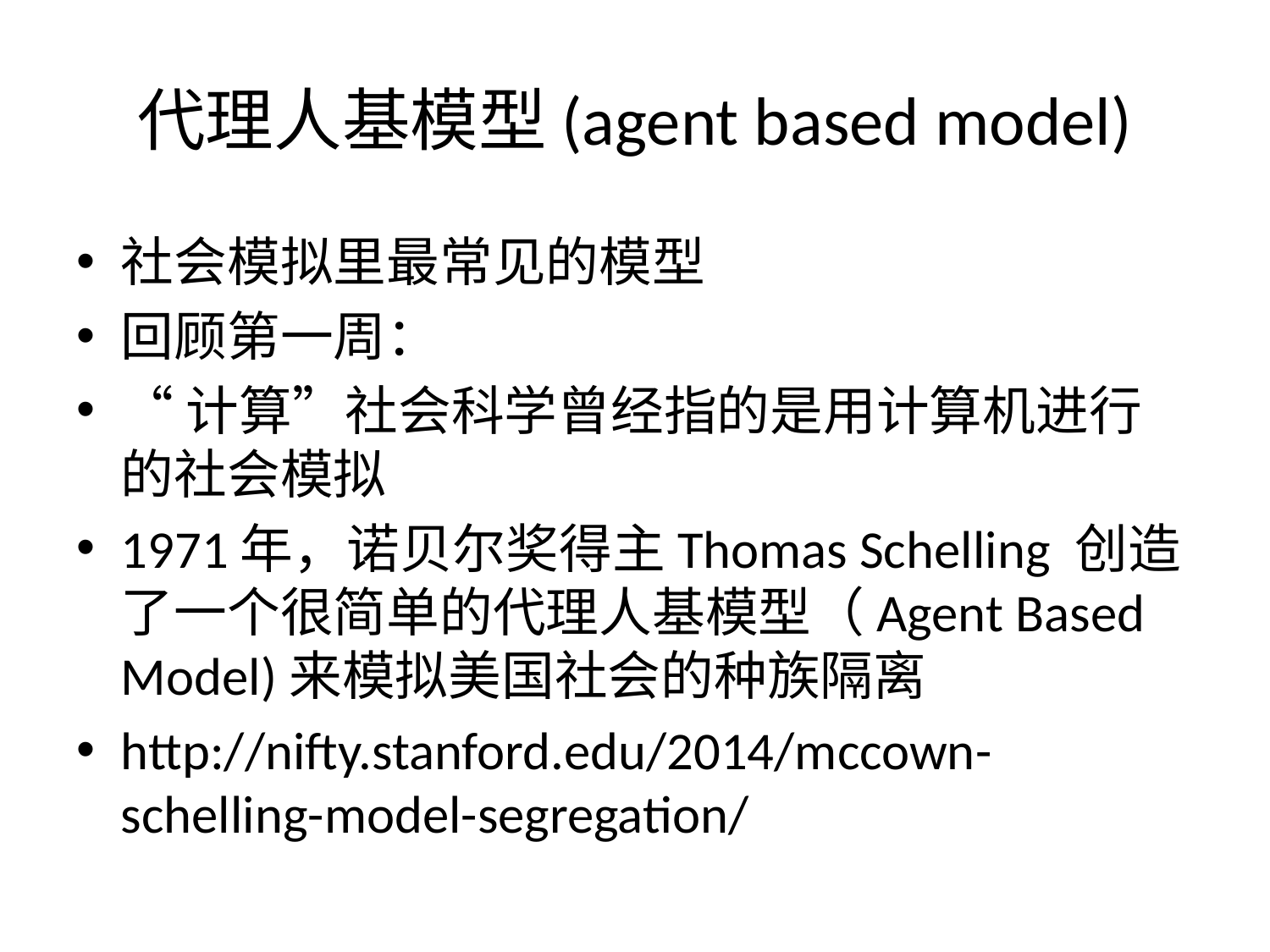

# 代理人基模型(agent based model)
社会模拟里最常见的模型
回顾第一周：
“计算”社会科学曾经指的是用计算机进行的社会模拟
1971年，诺贝尔奖得主Thomas Schelling 创造了一个很简单的代理人基模型（Agent Based Model)来模拟美国社会的种族隔离
http://nifty.stanford.edu/2014/mccown-schelling-model-segregation/